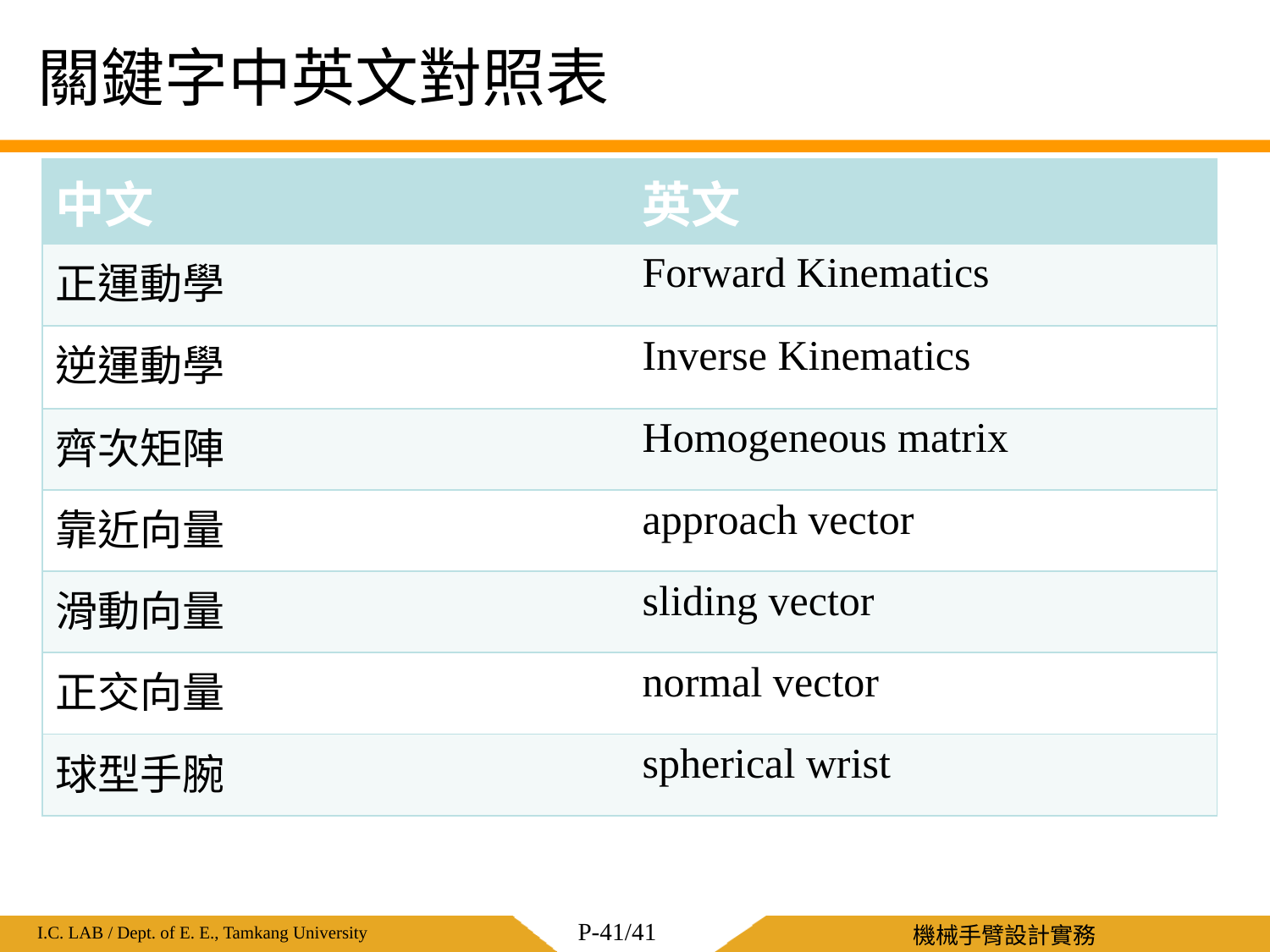

關鍵字中英文對照表
| 中文 | 英文 |
| --- | --- |
| 正運動學 | Forward Kinematics |
| 逆運動學 | Inverse Kinematics |
| 齊次矩陣 | Homogeneous matrix |
| 靠近向量 | approach vector |
| 滑動向量 | sliding vector |
| 正交向量 | normal vector |
| 球型手腕 | spherical wrist |